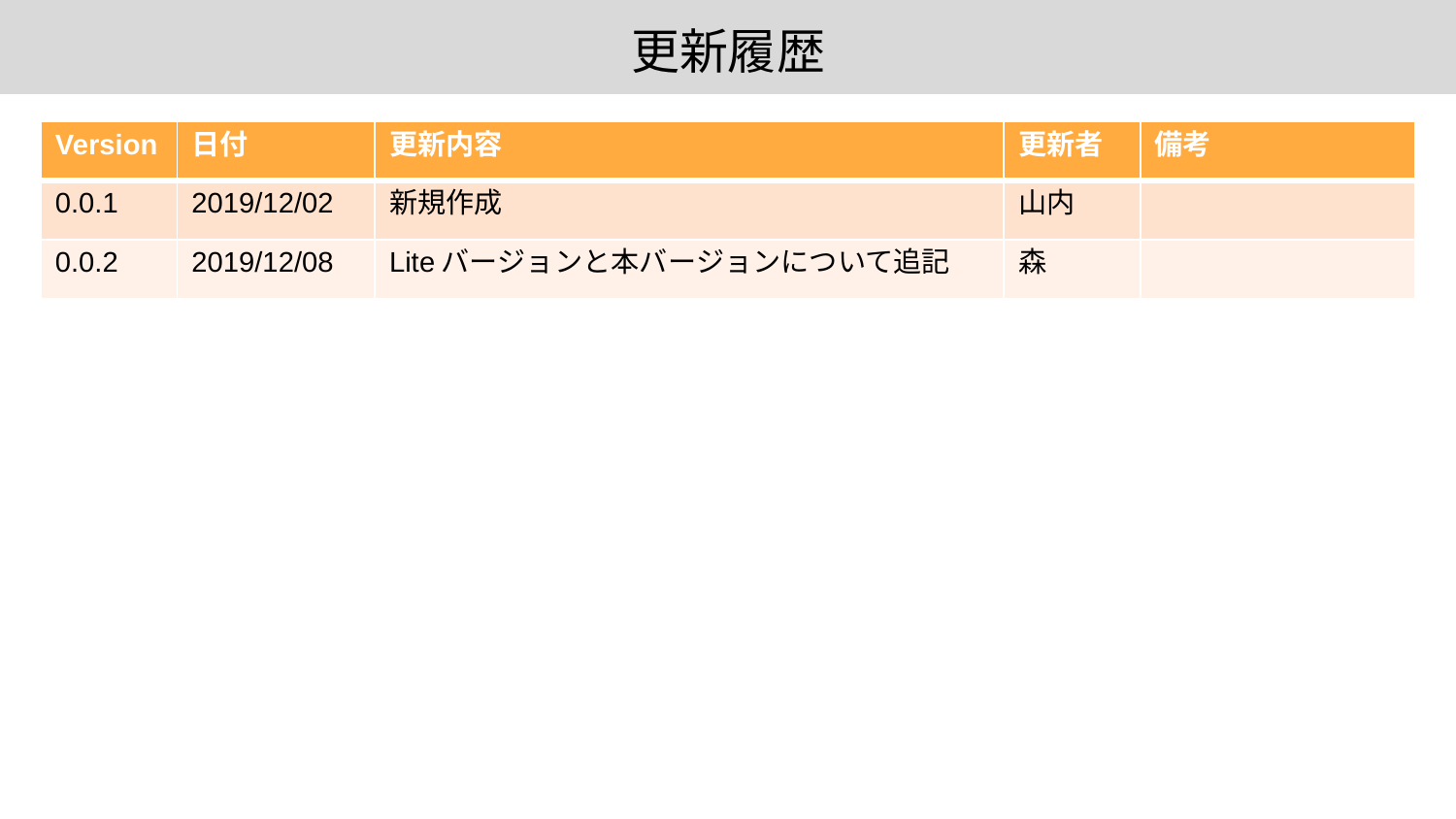

# 更新履歴

| Version | 日付 | 更新内容 | 更新者 | 備考 |
| --- | --- | --- | --- | --- |
| 0.0.1 | 2019/12/02 | 新規作成 | 山内 |  |
| 0.0.2 | 2019/12/08 | Liteバージョンと本バージョンについて追記 | 森 |  |